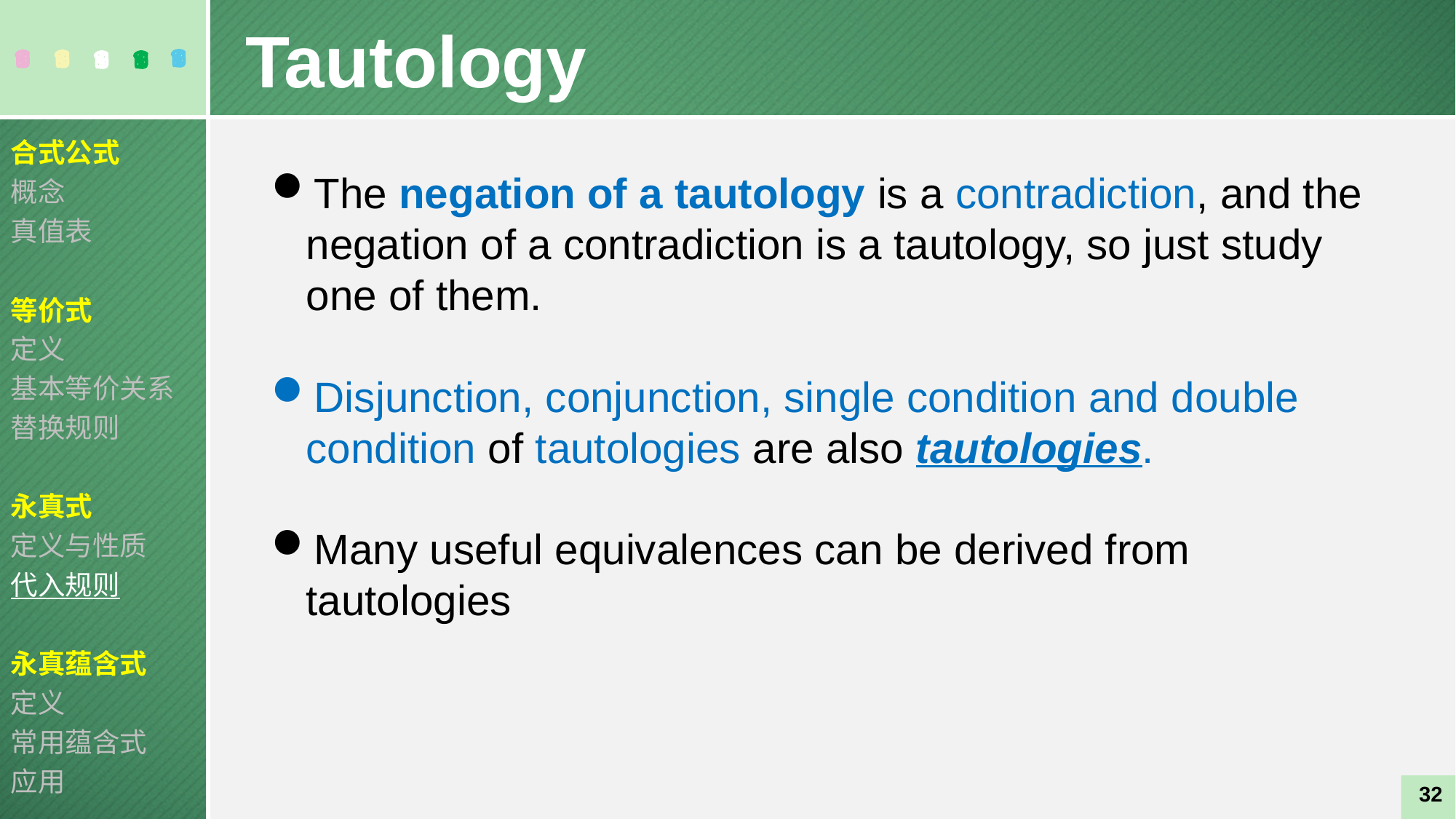

Tautology

合式公式
概念
真值表

等价式
定义
基本等价关系
替换规则

永真式
定义与性质
代入规则

永真蕴含式
定义
常用蕴含式
应用
The negation of a tautology is a contradiction, and the negation of a contradiction is a tautology, so just study one of them.

Disjunction, conjunction, single condition and double condition of tautologies are also tautologies.

Many useful equivalences can be derived from tautologies
32